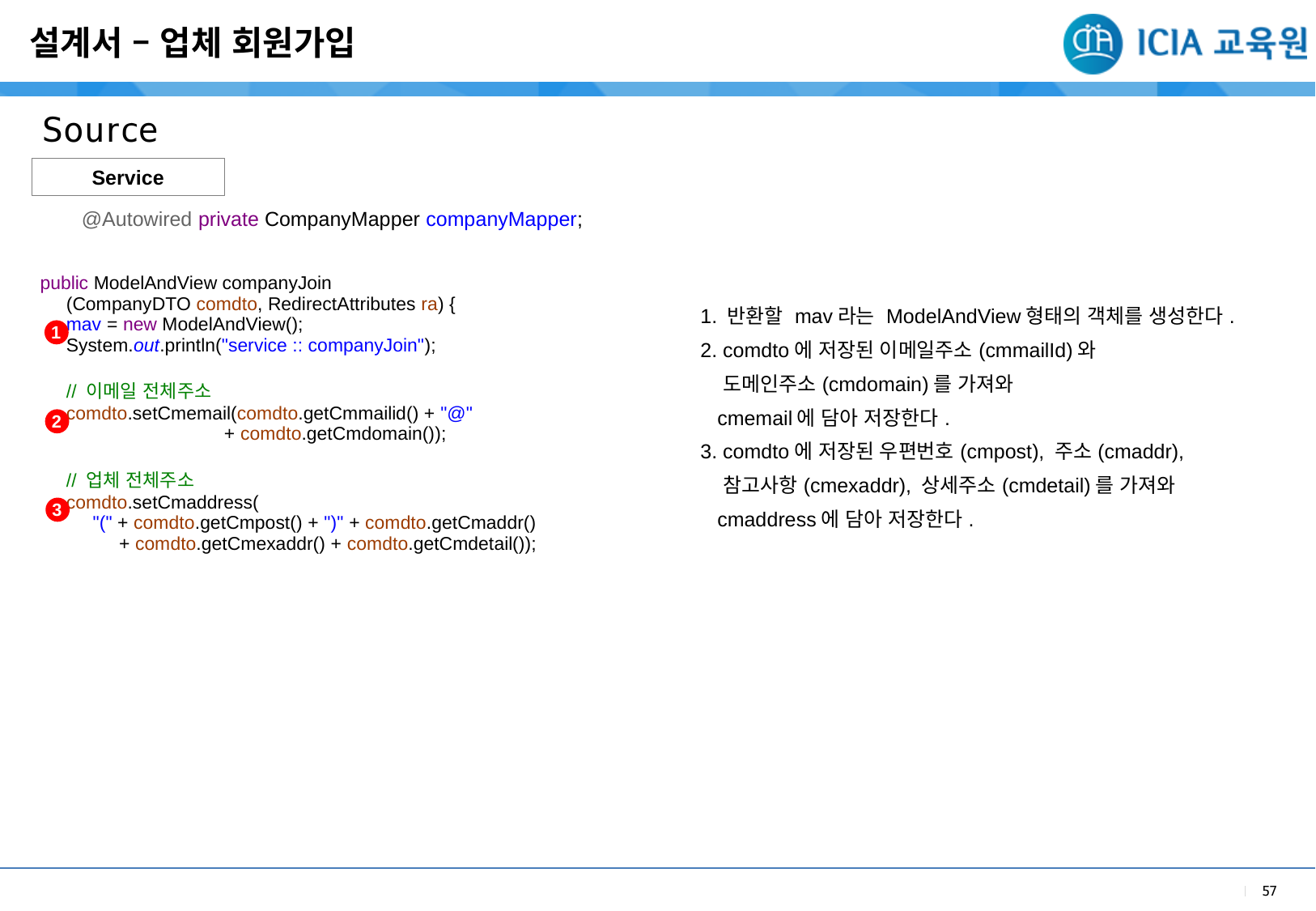

설계서 – 업체 회원가입
Source
Service
|  |
| --- |
| 1. 반환할 mav라는 ModelAndView형태의 객체를 생성한다. 2. comdto에 저장된 이메일주소(cmmailId)와 도메인주소(cmdomain)를 가져와 cmemail에 담아 저장한다. 3. comdto에 저장된 우편번호(cmpost), 주소(cmaddr), 참고사항(cmexaddr), 상세주소(cmdetail)를 가져와 cmaddress에 담아 저장한다. |
@Autowired private CompanyMapper companyMapper;
|  |
| --- |
| public ModelAndView companyJoin (CompanyDTO comdto, RedirectAttributes ra) { mav = new ModelAndView(); System.out.println("service :: companyJoin"); // 이메일 전체주소 comdto.setCmemail(comdto.getCmmailid() + "@" + comdto.getCmdomain()); // 업체 전체주소 comdto.setCmaddress( "(" + comdto.getCmpost() + ")" + comdto.getCmaddr() + comdto.getCmexaddr() + comdto.getCmdetail()); |
|  |
1

2

3